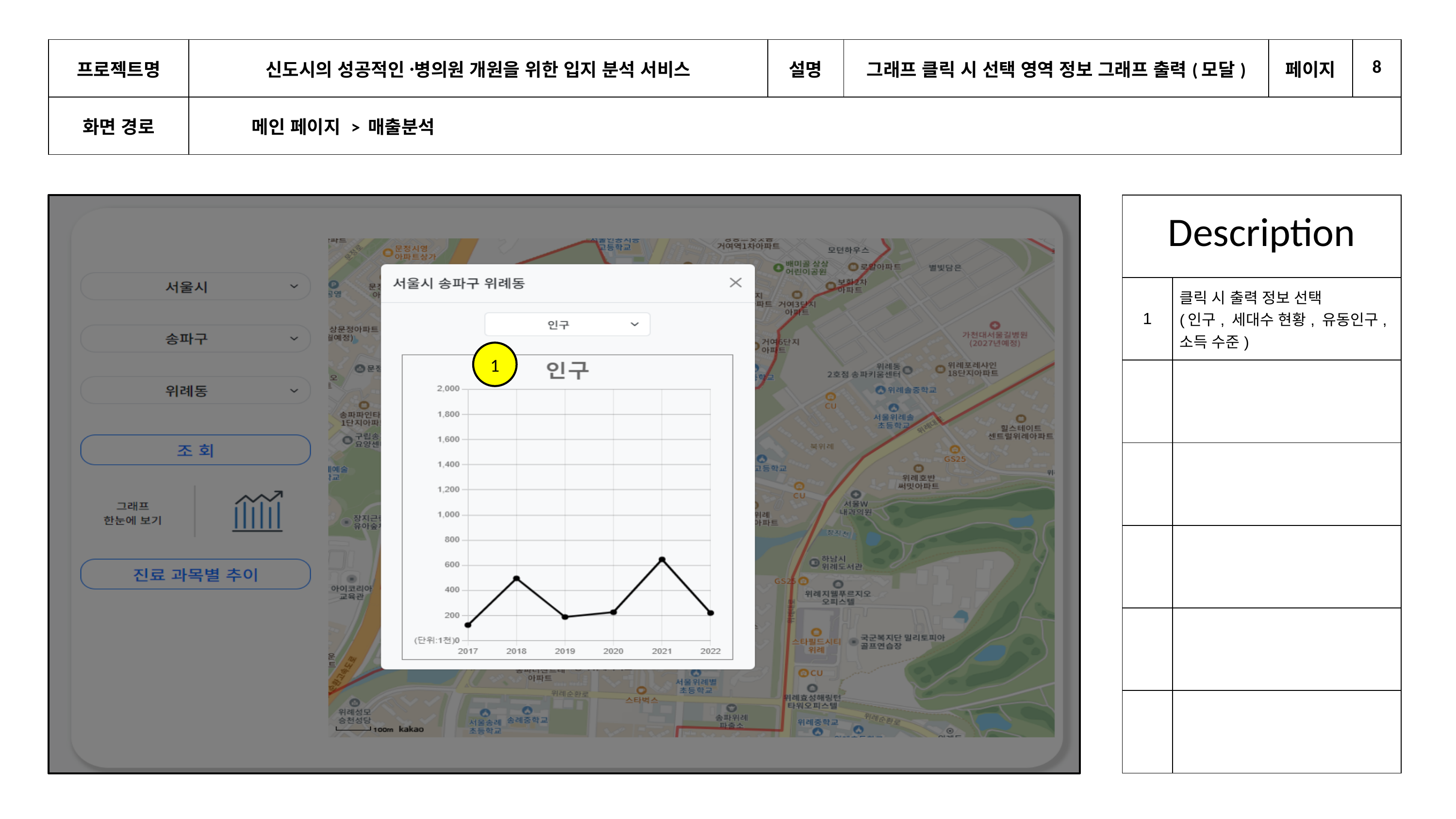

| 프로젝트명 | 신도시의 성공적인 병〮의원 개원을 위한 입지 분석 서비스 | 설명 | 그래프 클릭 시 선택 영역 정보 그래프 출력(모달) | 페이지 | 8 |
| --- | --- | --- | --- | --- | --- |
| 화면 경로 | 메인 페이지 > 매출분석 |  |  |  |  |
| Description |  |
| --- | --- |
| 1 | 클릭 시 출력 정보 선택 (인구, 세대수 현황, 유동인구, 소득 수준) |
|  |  |
|  |  |
|  |  |
|  |  |
|  |  |

1